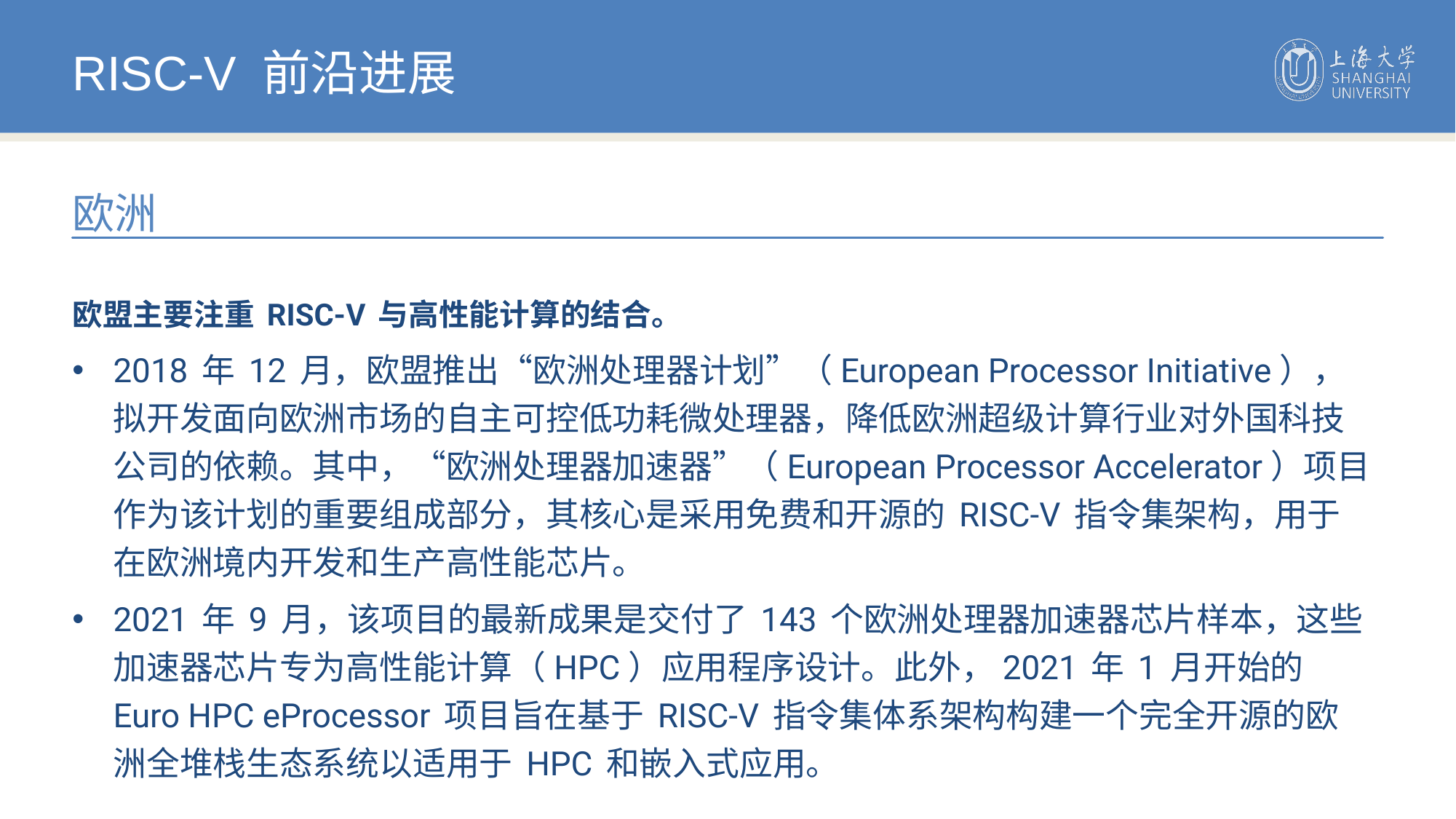

RISC-V 前沿进展
欧洲
欧盟主要注重 RISC-V 与高性能计算的结合。
2018 年 12 月，欧盟推出“欧洲处理器计划”（European Processor Initiative），拟开发面向欧洲市场的自主可控低功耗微处理器，降低欧洲超级计算行业对外国科技公司的依赖。其中，“欧洲处理器加速器”（European Processor Accelerator）项目作为该计划的重要组成部分，其核心是采用免费和开源的 RISC-V 指令集架构，用于在欧洲境内开发和生产高性能芯片。
2021 年 9 月，该项目的最新成果是交付了 143 个欧洲处理器加速器芯片样本，这些加速器芯片专为高性能计算（HPC）应用程序设计。此外，2021 年 1 月开始的 Euro HPC eProcessor 项目旨在基于 RISC-V 指令集体系架构构建一个完全开源的欧洲全堆栈生态系统以适用于 HPC 和嵌入式应用。